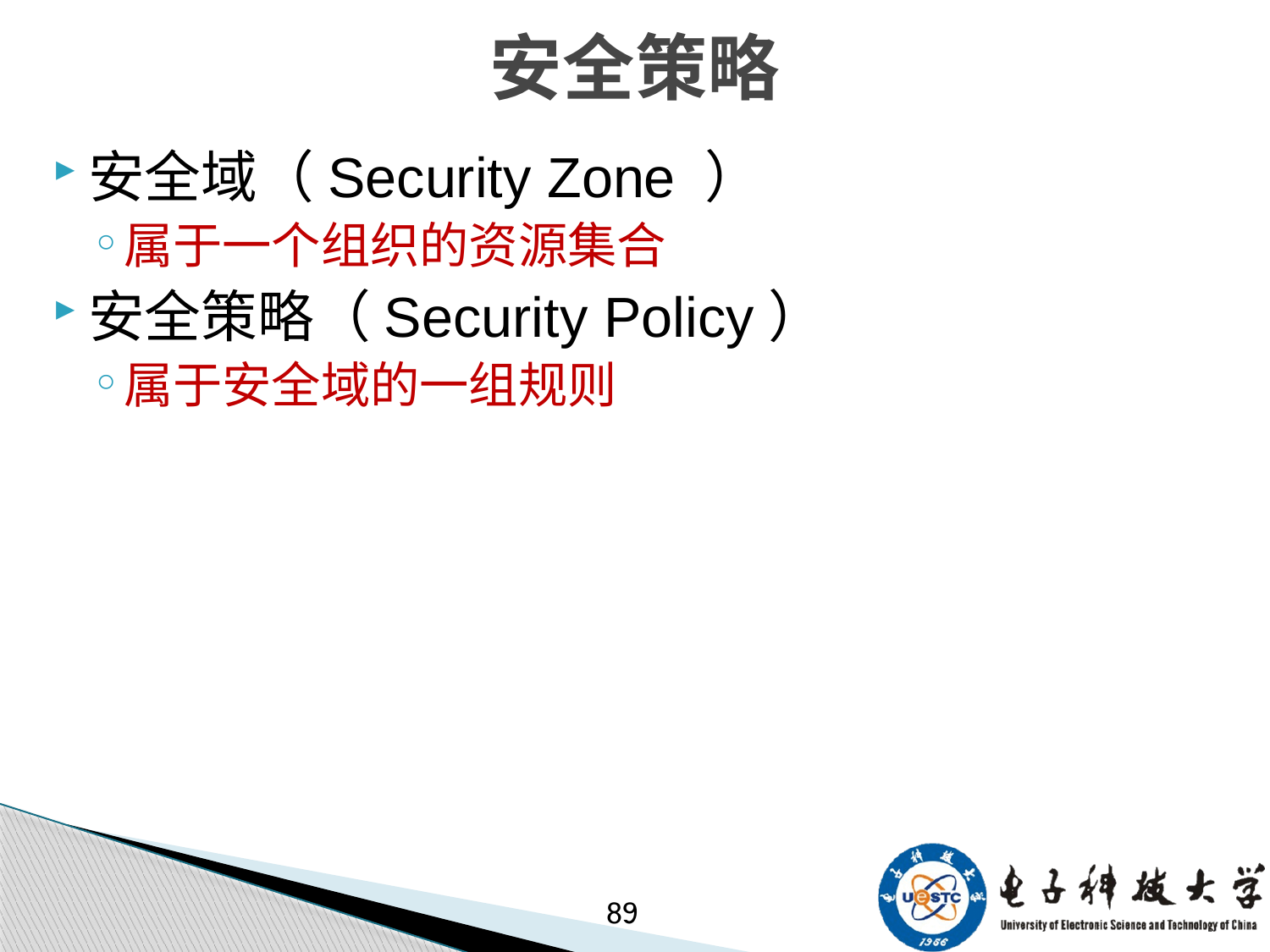

# 安全策略
安全域（Security Zone ）
属于一个组织的资源集合
安全策略（Security Policy）
属于安全域的一组规则

89